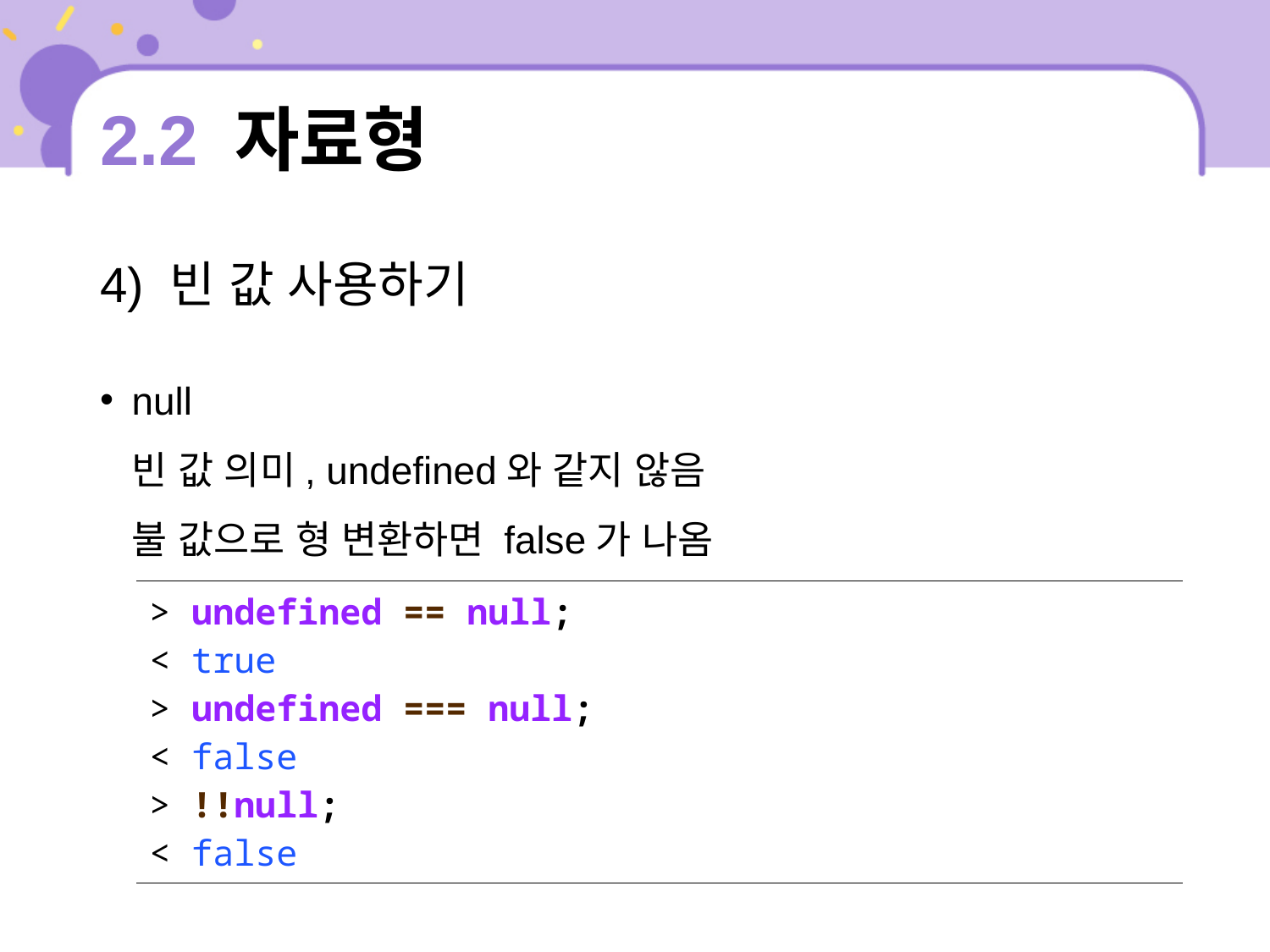

# 2.2 자료형
4) 빈 값 사용하기
null
빈 값 의미, undefined와 같지 않음
불 값으로 형 변환하면 false가 나옴

| > undefined == null; < true > undefined === null; < false > !!null; < false |
| --- |